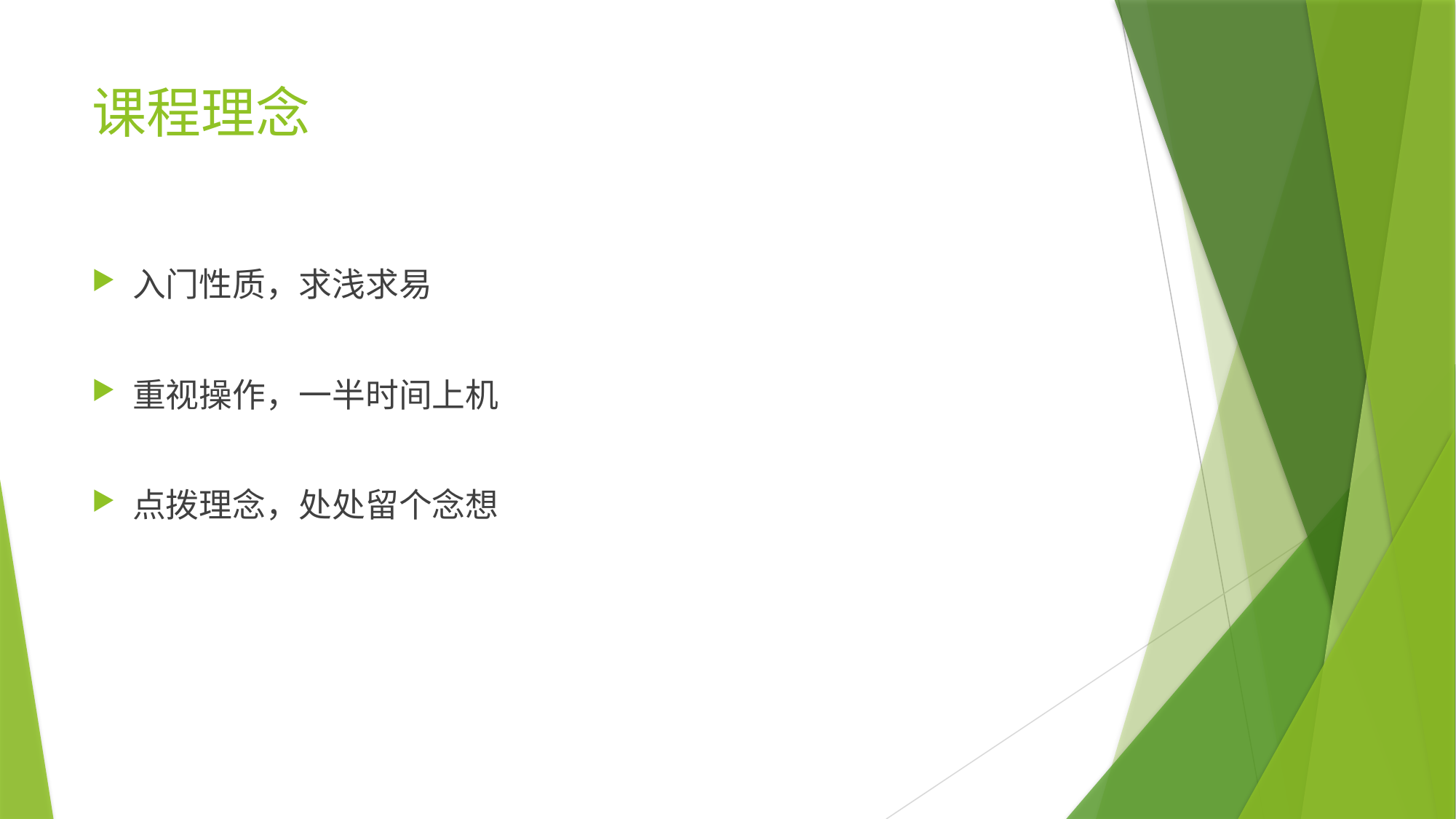

# 课程理念
入门性质，求浅求易

重视操作，一半时间上机

点拨理念，处处留个念想